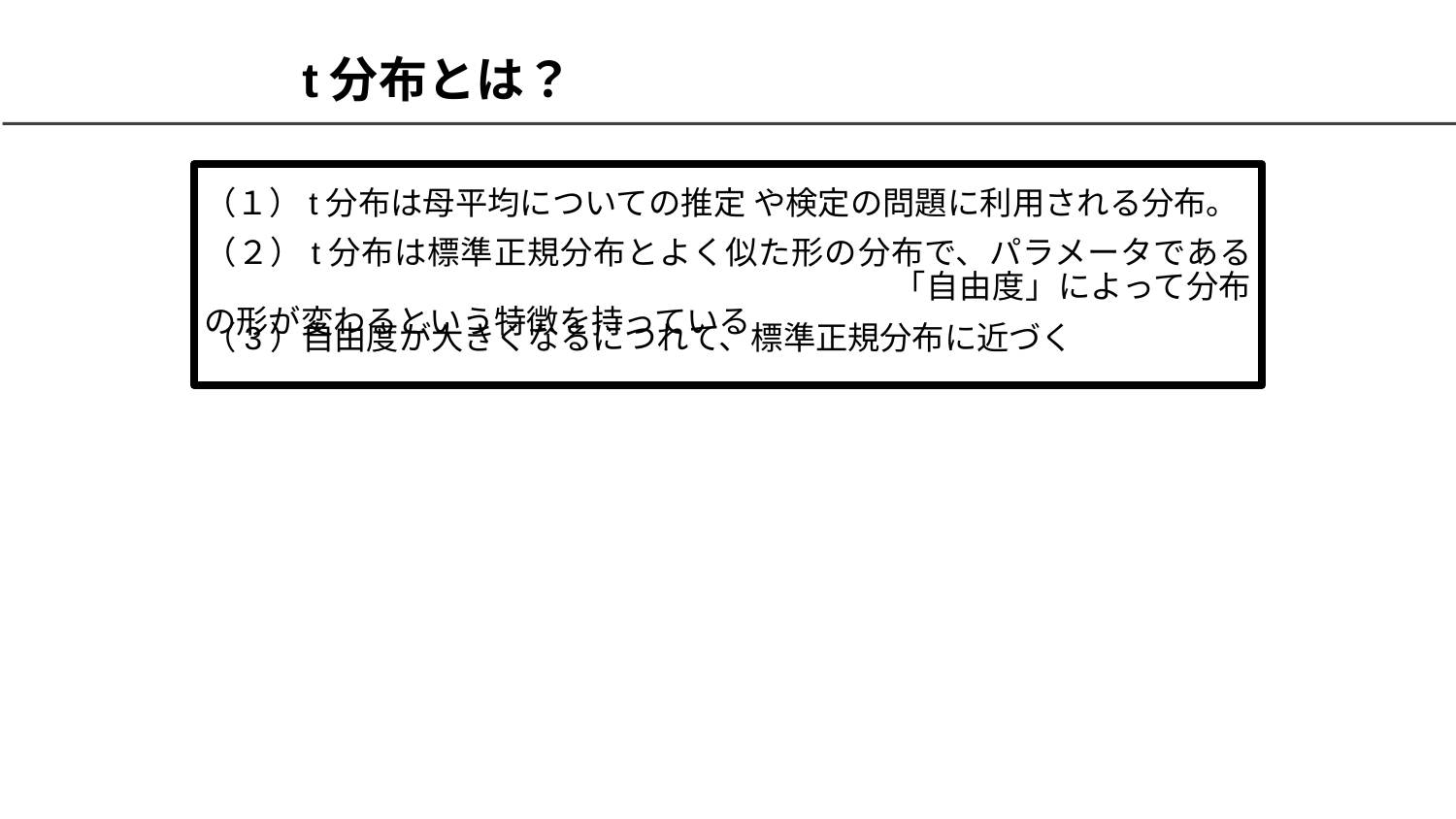

# t分布とは？

（１）t分布は母平均についての推定 や検定の問題に利用される分布。
（２）t分布は標準正規分布とよく似た形の分布で、パラメータである　　　　　　　　　　　　　　　　　　　　　「自由度」によって分布の形が変わるという特徴を持っている
（3）自由度が大きくなるにつれて、標準正規分布に近づく